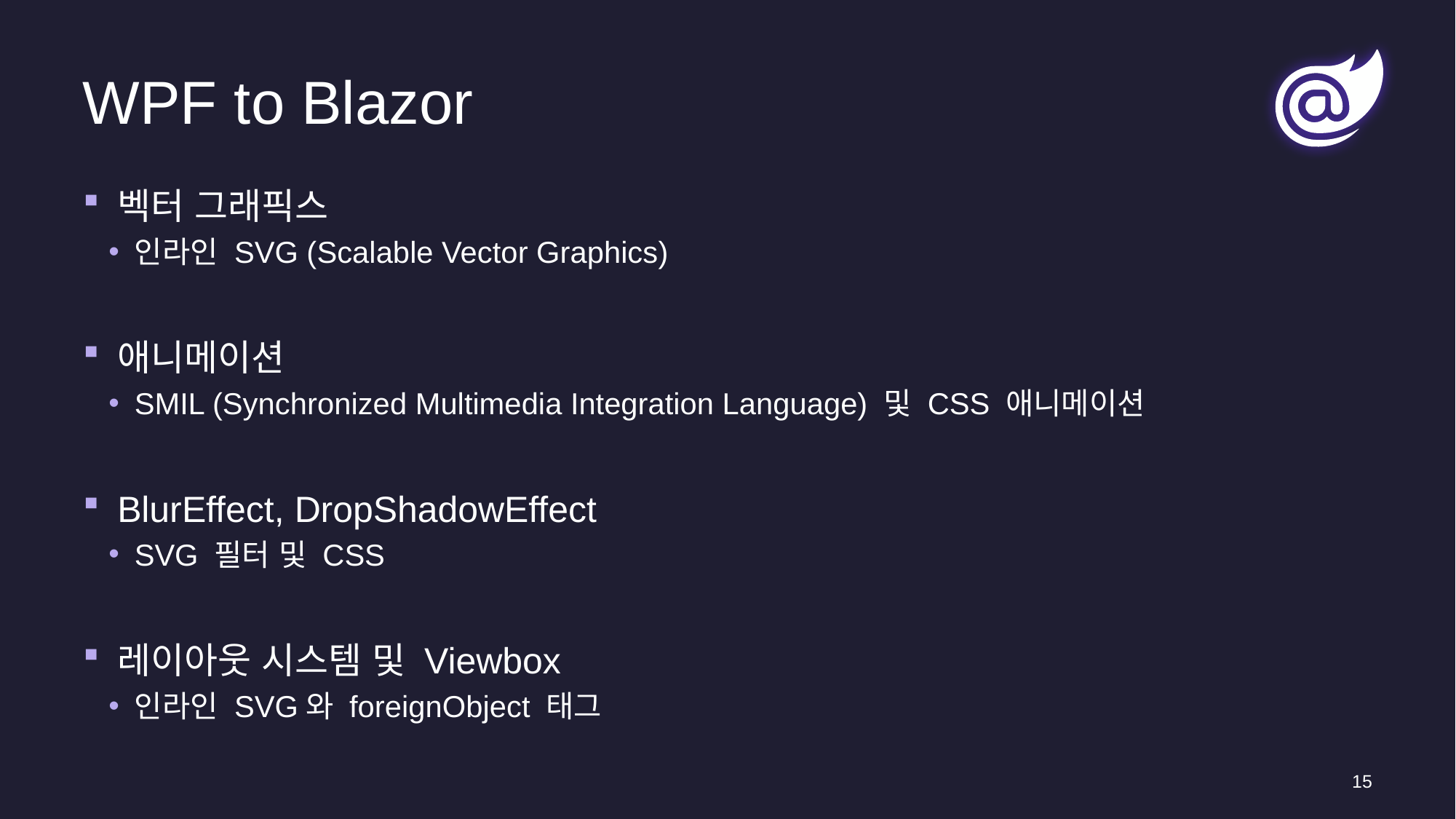

# WPF to Blazor

벡터 그래픽스
인라인 SVG (Scalable Vector Graphics)

애니메이션
SMIL (Synchronized Multimedia Integration Language) 및 CSS 애니메이션

BlurEffect, DropShadowEffect
SVG 필터 및 CSS

레이아웃 시스템 및 Viewbox
인라인 SVG와 foreignObject 태그
15